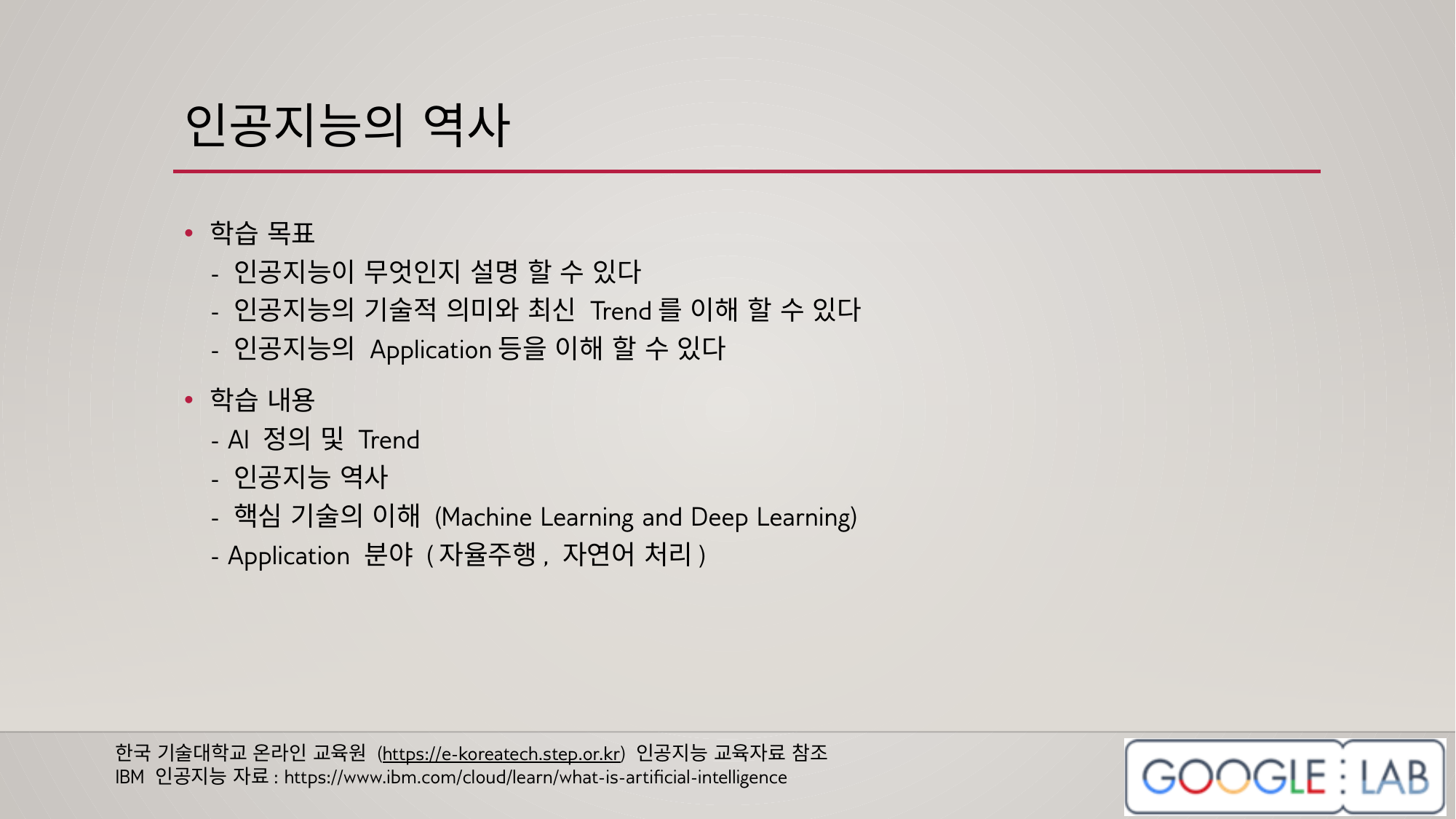

# 인공지능의 역사
학습 목표
- 인공지능이 무엇인지 설명 할 수 있다
- 인공지능의 기술적 의미와 최신 Trend를 이해 할 수 있다
- 인공지능의 Application등을 이해 할 수 있다
학습 내용
- AI 정의 및 Trend
- 인공지능 역사
- 핵심 기술의 이해 (Machine Learning and Deep Learning)
- Application 분야 (자율주행, 자연어 처리)
한국 기술대학교 온라인 교육원 (https://e-koreatech.step.or.kr) 인공지능 교육자료 참조
IBM 인공지능 자료: https://www.ibm.com/cloud/learn/what-is-artificial-intelligence